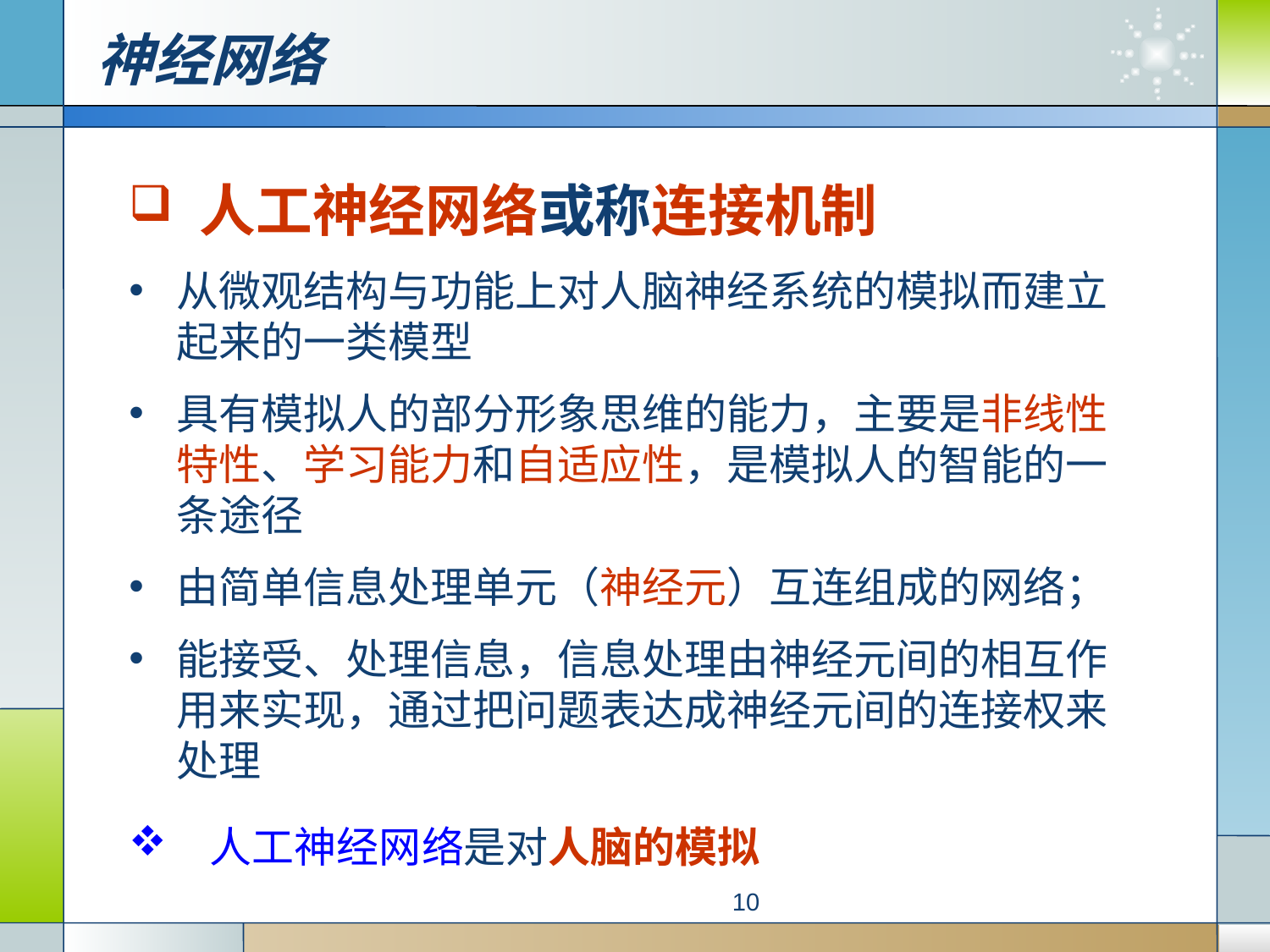

# 神经网络
 人工神经网络或称连接机制
从微观结构与功能上对人脑神经系统的模拟而建立起来的一类模型
具有模拟人的部分形象思维的能力，主要是非线性特性、学习能力和自适应性，是模拟人的智能的一条途径
由简单信息处理单元（神经元）互连组成的网络；
能接受、处理信息，信息处理由神经元间的相互作用来实现，通过把问题表达成神经元间的连接权来处理

　人工神经网络是对人脑的模拟
10